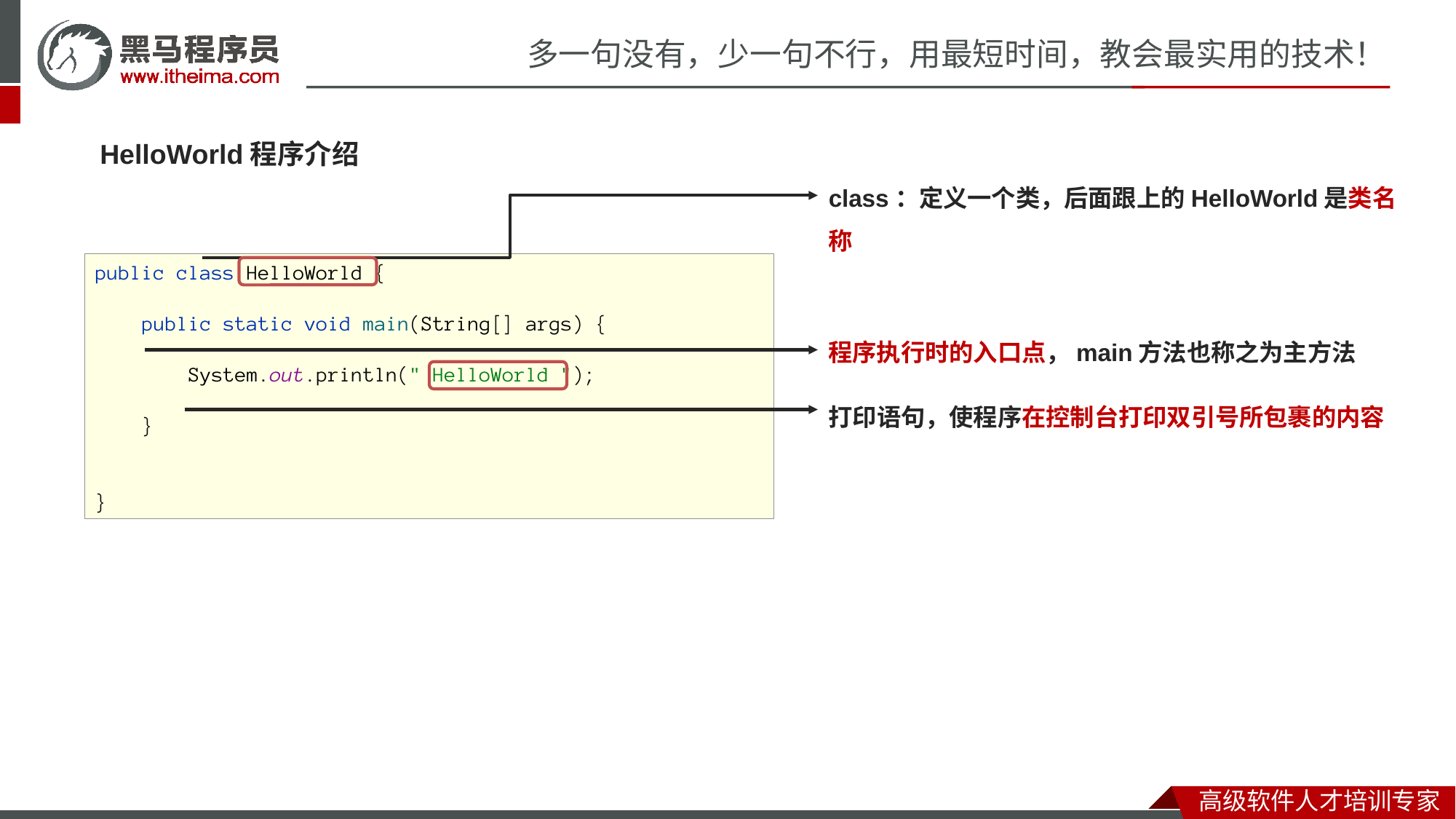

HelloWorld程序介绍
class：定义一个类，后面跟上的HelloWorld是类名称
public class HelloWorld {
    public static void main(String[] args) {
        System.out.println(" HelloWorld ");
    }

}

程序执行时的入口点，main方法也称之为主方法

打印语句，使程序在控制台打印双引号所包裹的内容